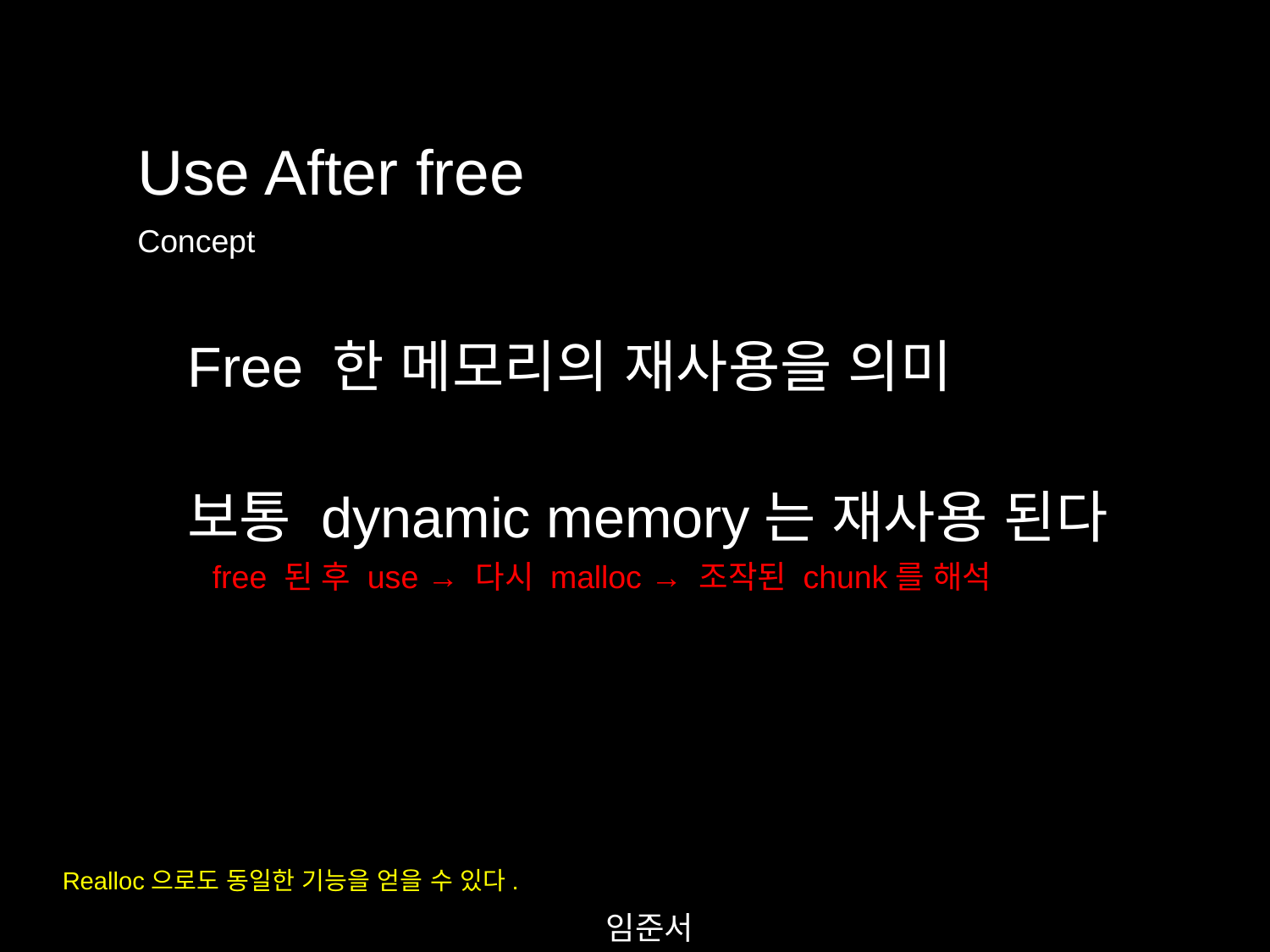

Use After free
Concept
Free 한 메모리의 재사용을 의미
보통 dynamic memory는 재사용 된다
free 된 후 use → 다시 malloc → 조작된 chunk를 해석
Realloc으로도 동일한 기능을 얻을 수 있다.

임준서